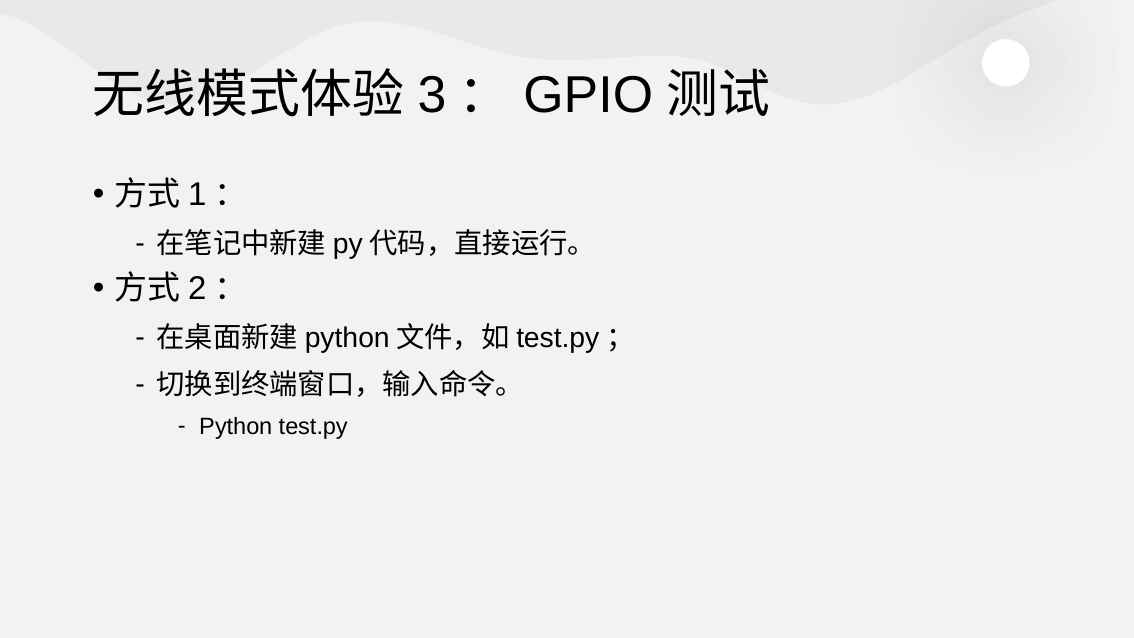

# 无线模式体验3：GPIO测试
方式1：
在笔记中新建py代码，直接运行。
方式2：
在桌面新建python文件，如test.py；
切换到终端窗口，输入命令。
Python test.py